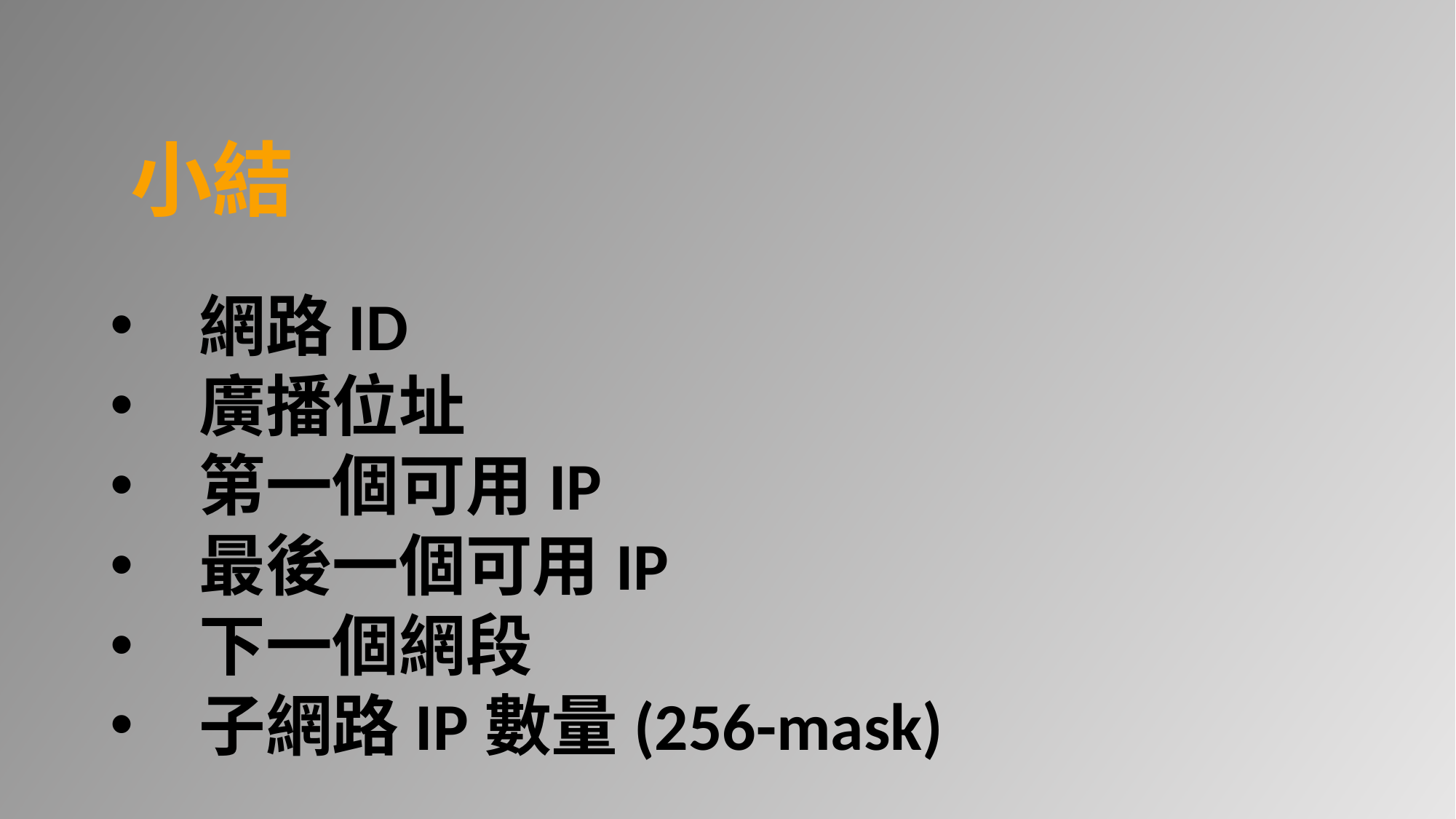

小結
網路ID
廣播位址
第一個可用IP
最後一個可用IP
下一個網段
子網路IP數量(256-mask)